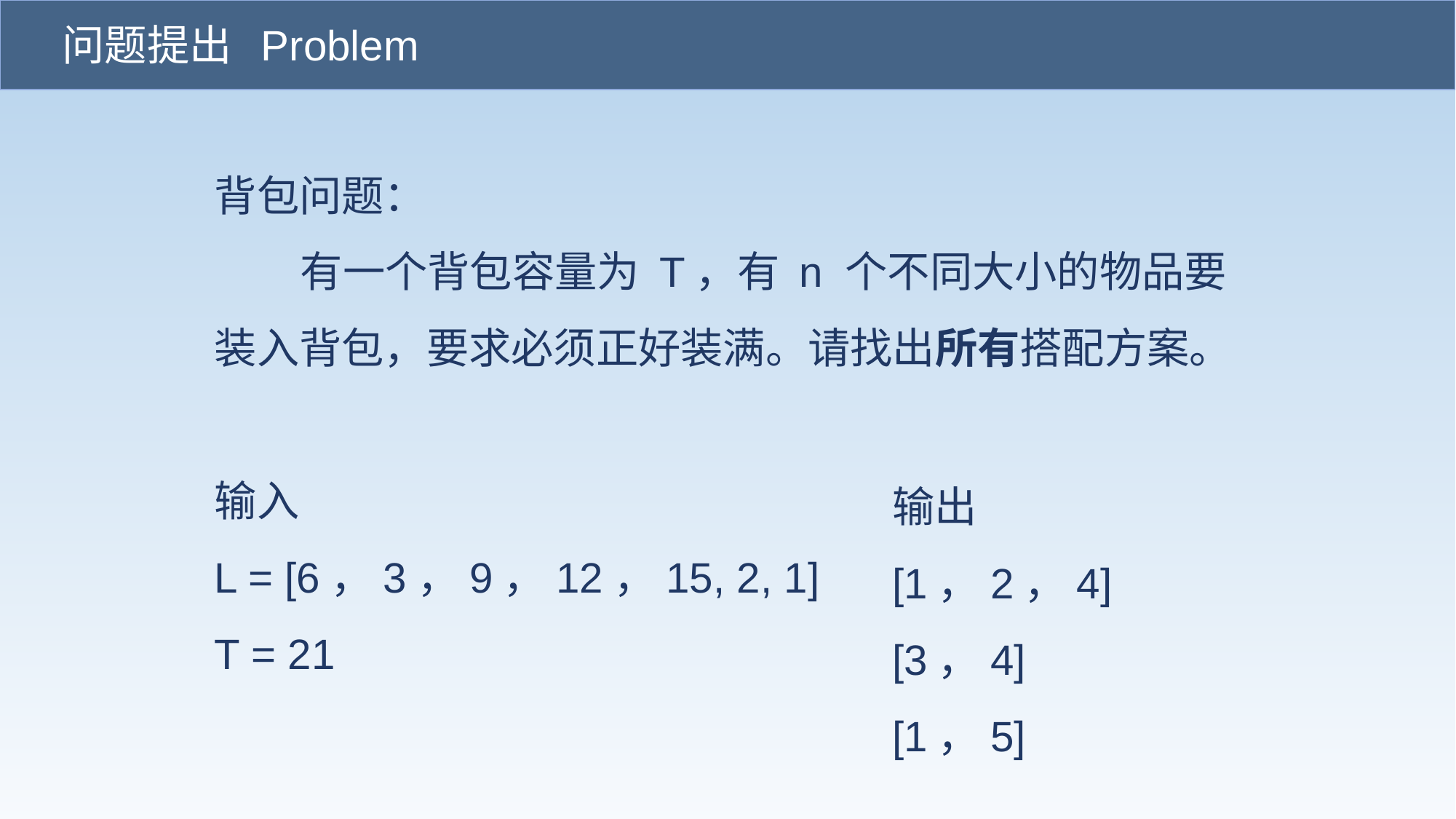

问题提出  Problem
背包问题：
        有一个背包容量为 T，有 n 个不同大小的物品要装入背包，要求必须正好装满。请找出所有搭配方案。

输入
L = [6，3，9，12，15, 2, 1]
T = 21
输出
[1，2，4]
[3，4]
[1，5]